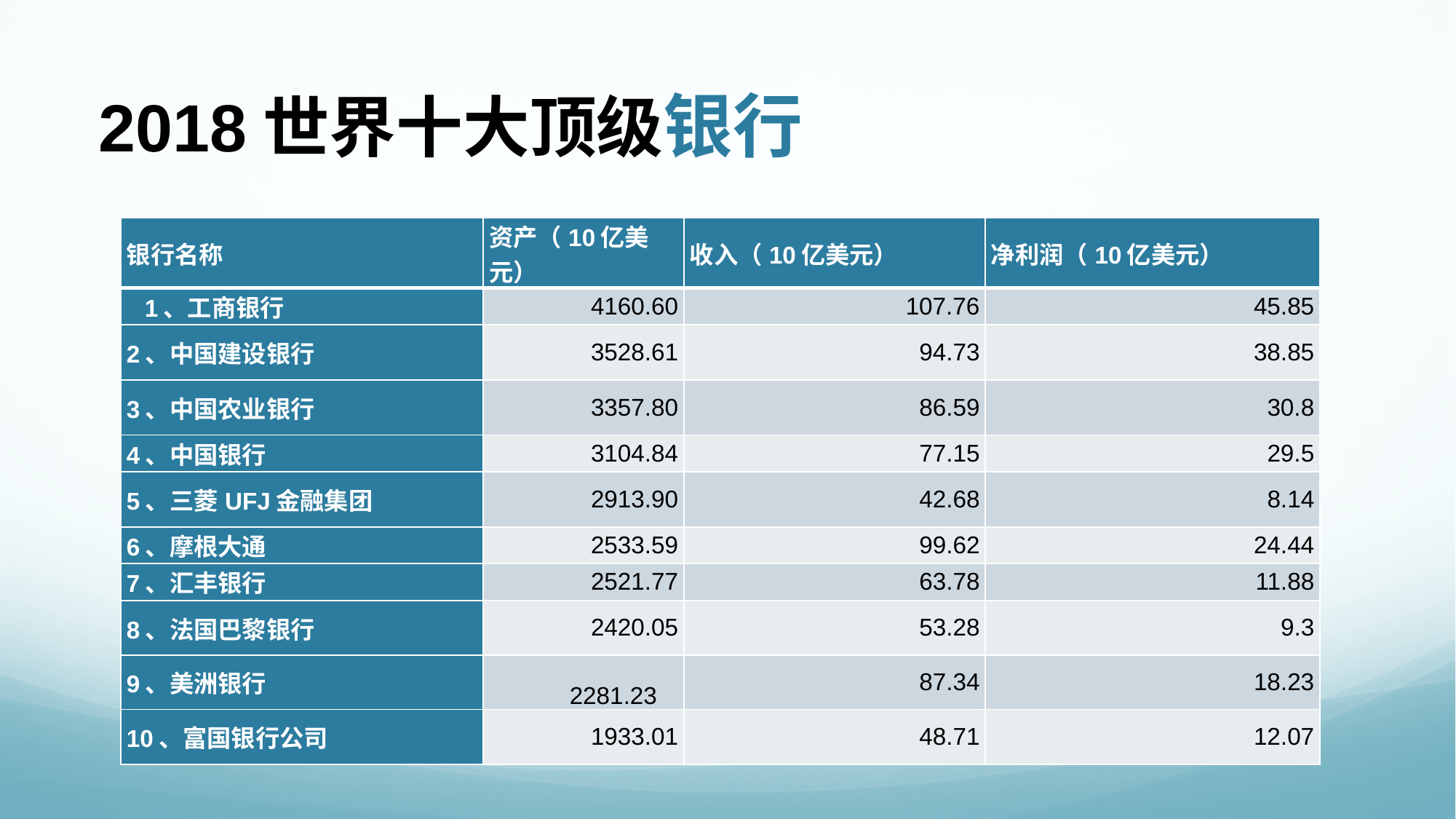

# 2018世界十大顶级银行
| 银行名称 | 资产（10亿美元） | 收入（10亿美元） | 净利润（10亿美元） |
| --- | --- | --- | --- |
| 1、工商银行 | 4160.60 | 107.76 | 45.85 |
| 2、中国建设银行 | 3528.61 | 94.73 | 38.85 |
| 3、中国农业银行 | 3357.80 | 86.59 | 30.8 |
| 4、中国银行 | 3104.84 | 77.15 | 29.5 |
| 5、三菱UFJ金融集团 | 2913.90 | 42.68 | 8.14 |
| 6、摩根大通 | 2533.59 | 99.62 | 24.44 |
| 7、汇丰银行 | 2521.77 | 63.78 | 11.88 |
| 8、法国巴黎银行 | 2420.05 | 53.28 | 9.3 |
| 9、美洲银行 | 2281.23 | 87.34 | 18.23 |
| 10、富国银行公司 | 1933.01 | 48.71 | 12.07 |